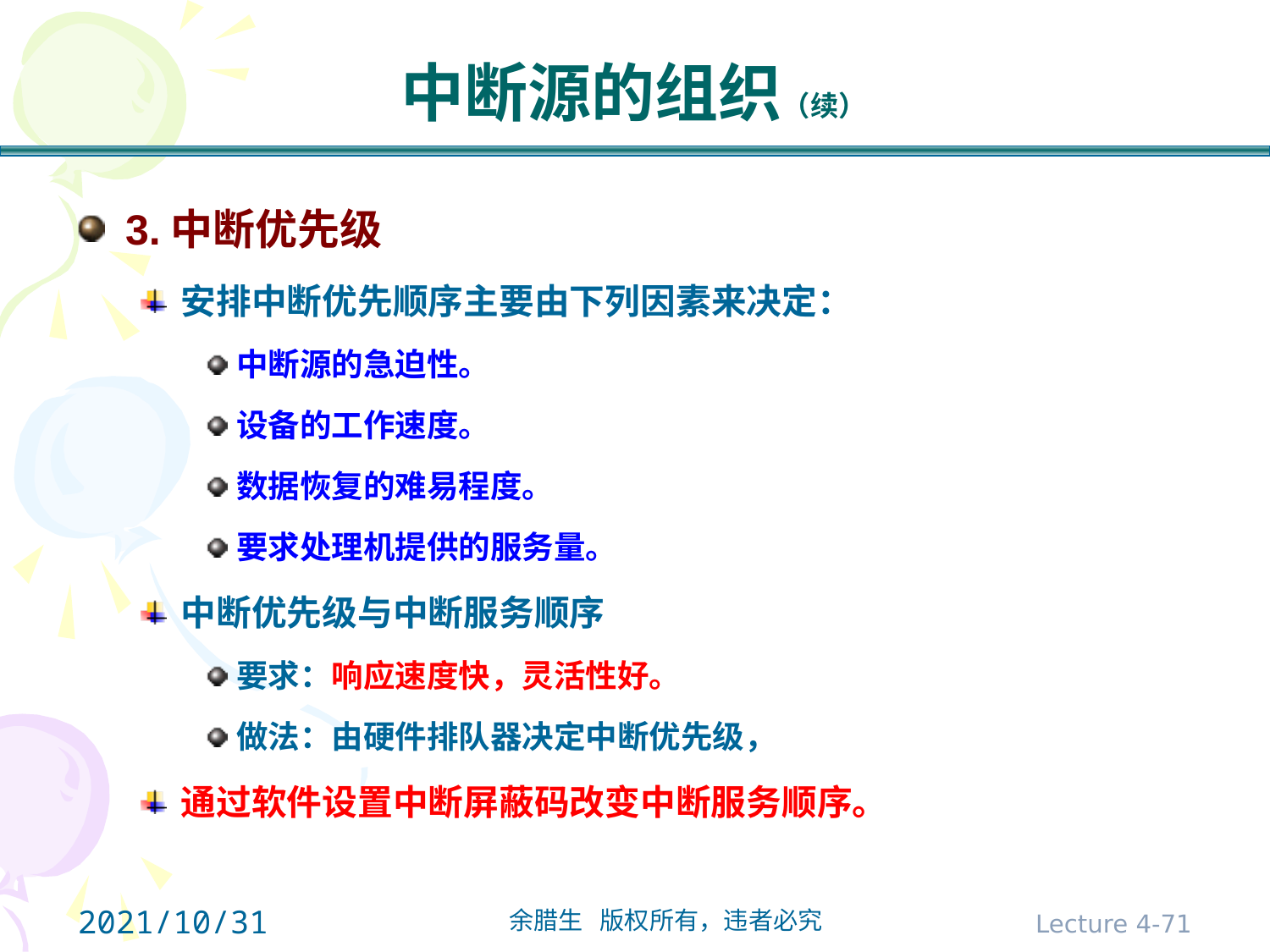

# 中断源的组织（续）
3.中断优先级
安排中断优先顺序主要由下列因素来决定：
中断源的急迫性。
设备的工作速度。
数据恢复的难易程度。
要求处理机提供的服务量。
中断优先级与中断服务顺序
要求：响应速度快，灵活性好。
做法：由硬件排队器决定中断优先级，
通过软件设置中断屏蔽码改变中断服务顺序。
2021/10/31
Lecture 4-71